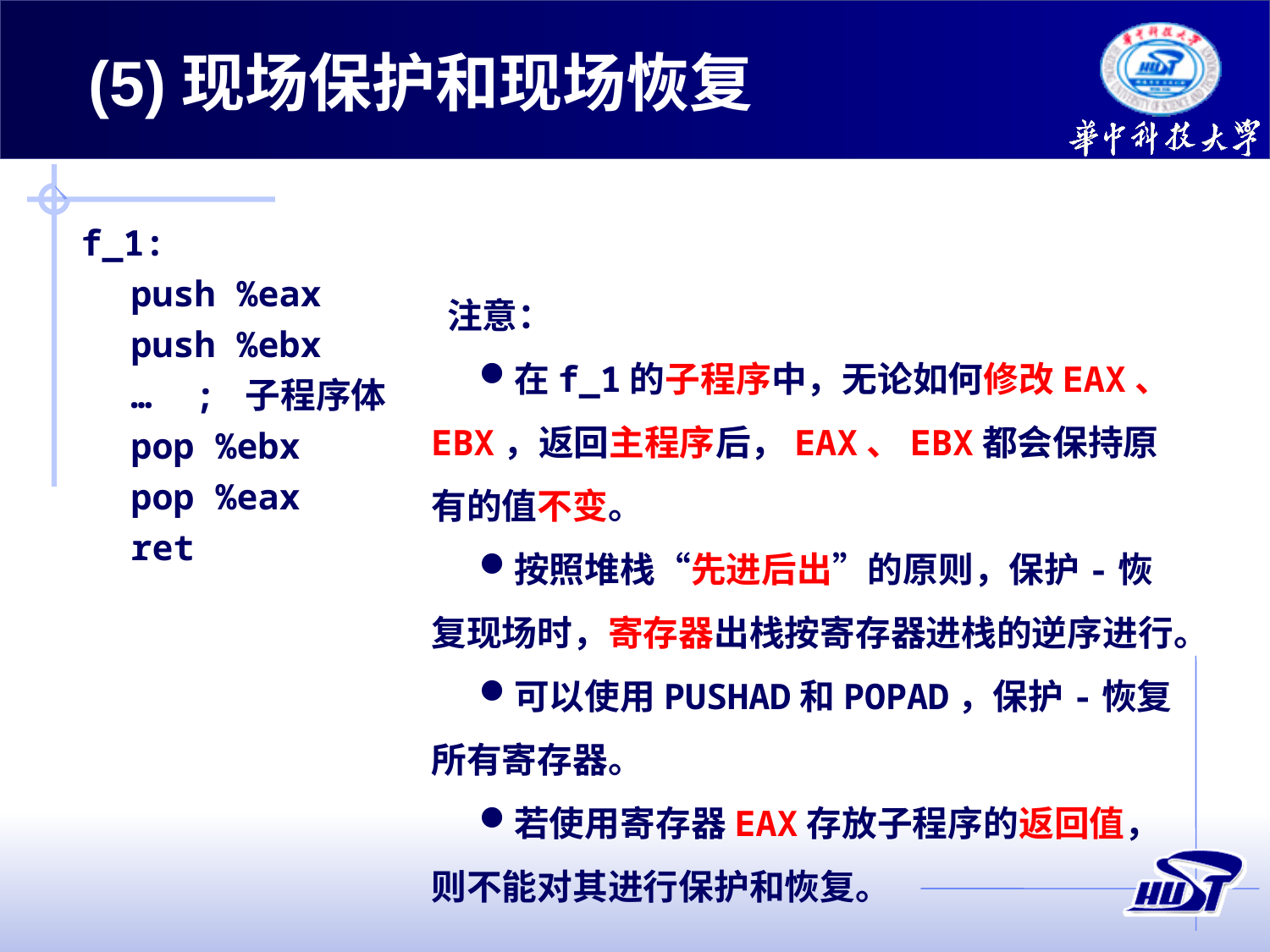

(5)现场保护和现场恢复
f_1:
push %eax
push %ebx
…  ; 子程序体
pop %ebx
pop %eax
ret

注意：
在f_1的子程序中，无论如何修改EAX、EBX，返回主程序后，EAX、EBX都会保持原有的值不变。
按照堆栈“先进后出”的原则，保护-恢复现场时，寄存器出栈按寄存器进栈的逆序进行。
可以使用PUSHAD和POPAD，保护-恢复所有寄存器。
若使用寄存器EAX存放子程序的返回值，则不能对其进行保护和恢复。